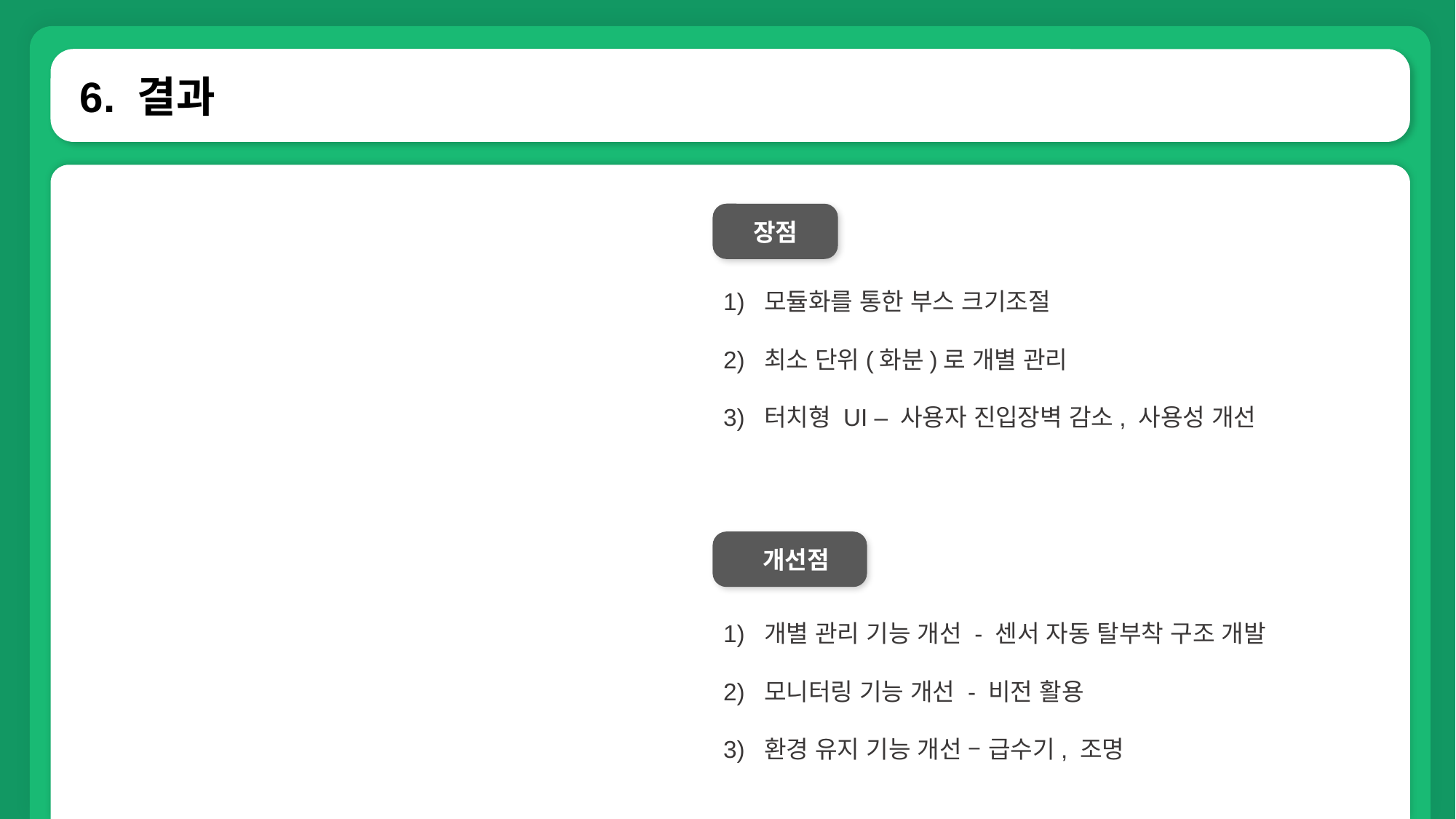

6. 결과

장점
모듈화를 통한 부스 크기조절
최소 단위(화분)로 개별 관리
터치형 UI – 사용자 진입장벽 감소, 사용성 개선
 개선점
개별 관리 기능 개선 - 센서 자동 탈부착 구조 개발
모니터링 기능 개선 - 비전 활용
환경 유지 기능 개선 – 급수기, 조명